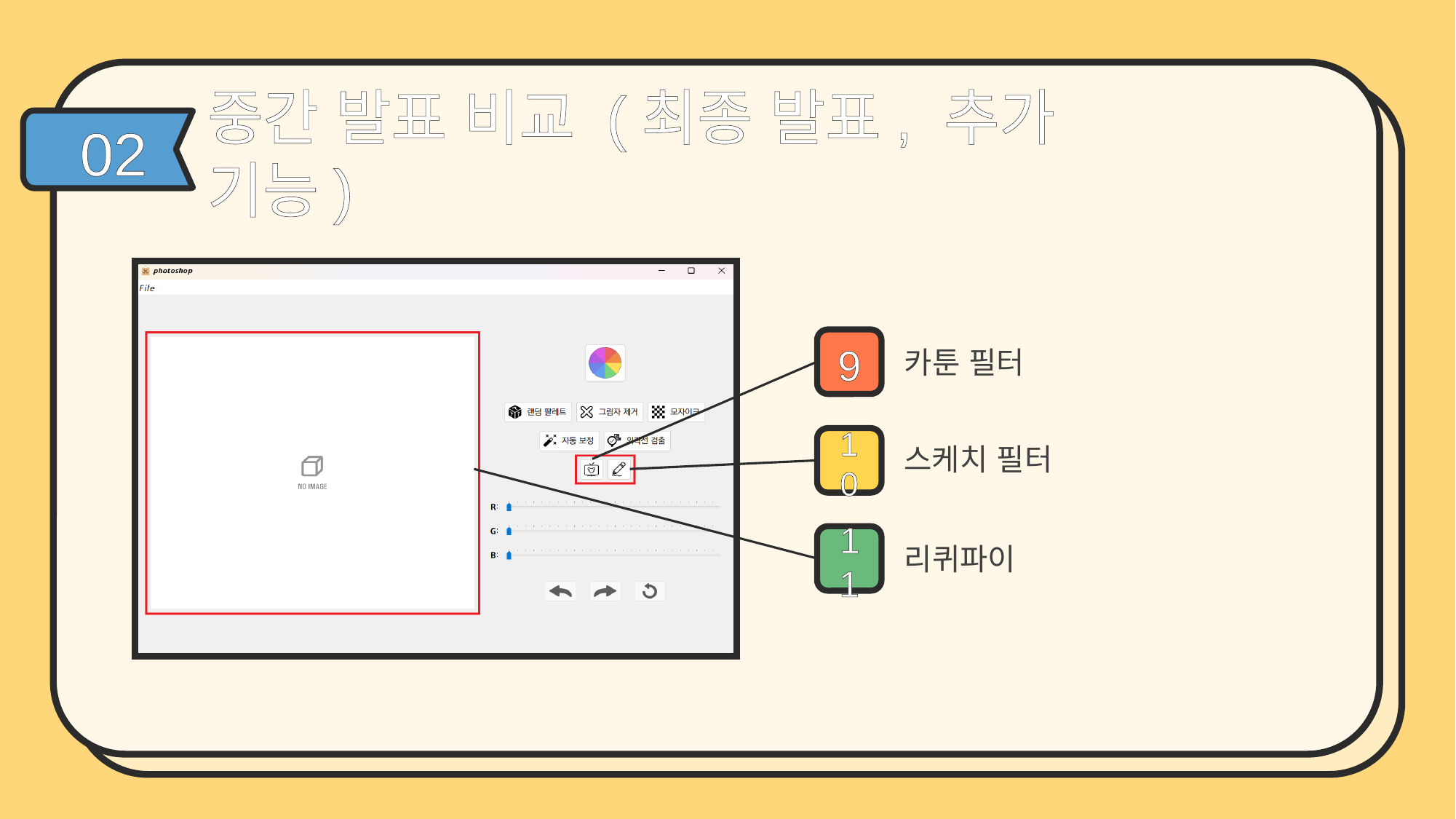

중간 발표 비교 (최종 발표, 추가 기능)
02

카툰 필터
9
스케치 필터
10
리퀴파이
11